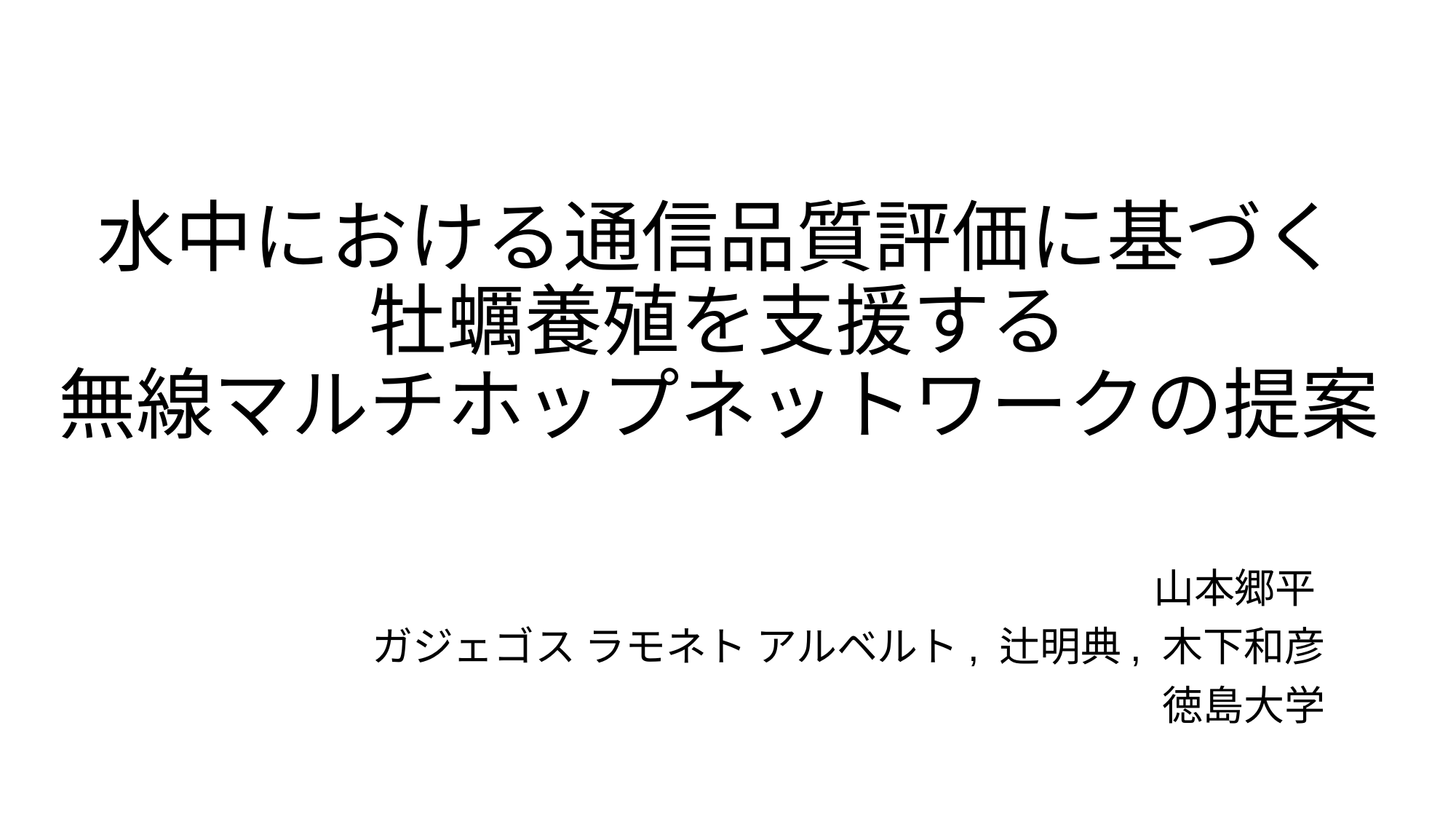

# 水中における通信品質評価に基づく 牡蠣養殖を支援する 無線マルチホップネットワークの提案
山本郷平
ガジェゴス ラモネト アルベルト, 辻明典, 木下和彦
徳島大学